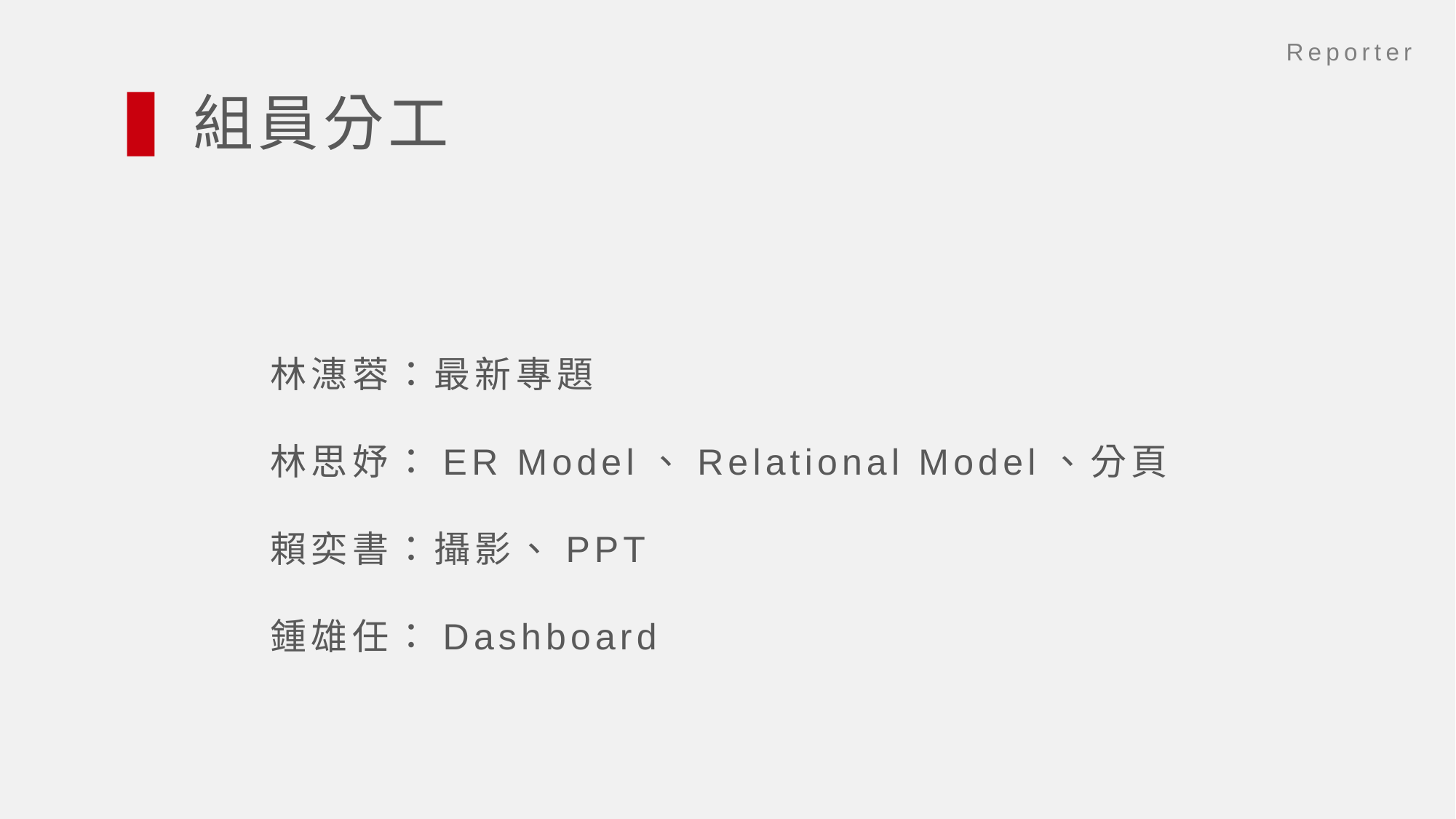

Reporter
組員分工

林潓蓉：最新專題
林思妤：ER Model、Relational Model、分頁
賴奕書：攝影、PPT
鍾雄任：Dashboard